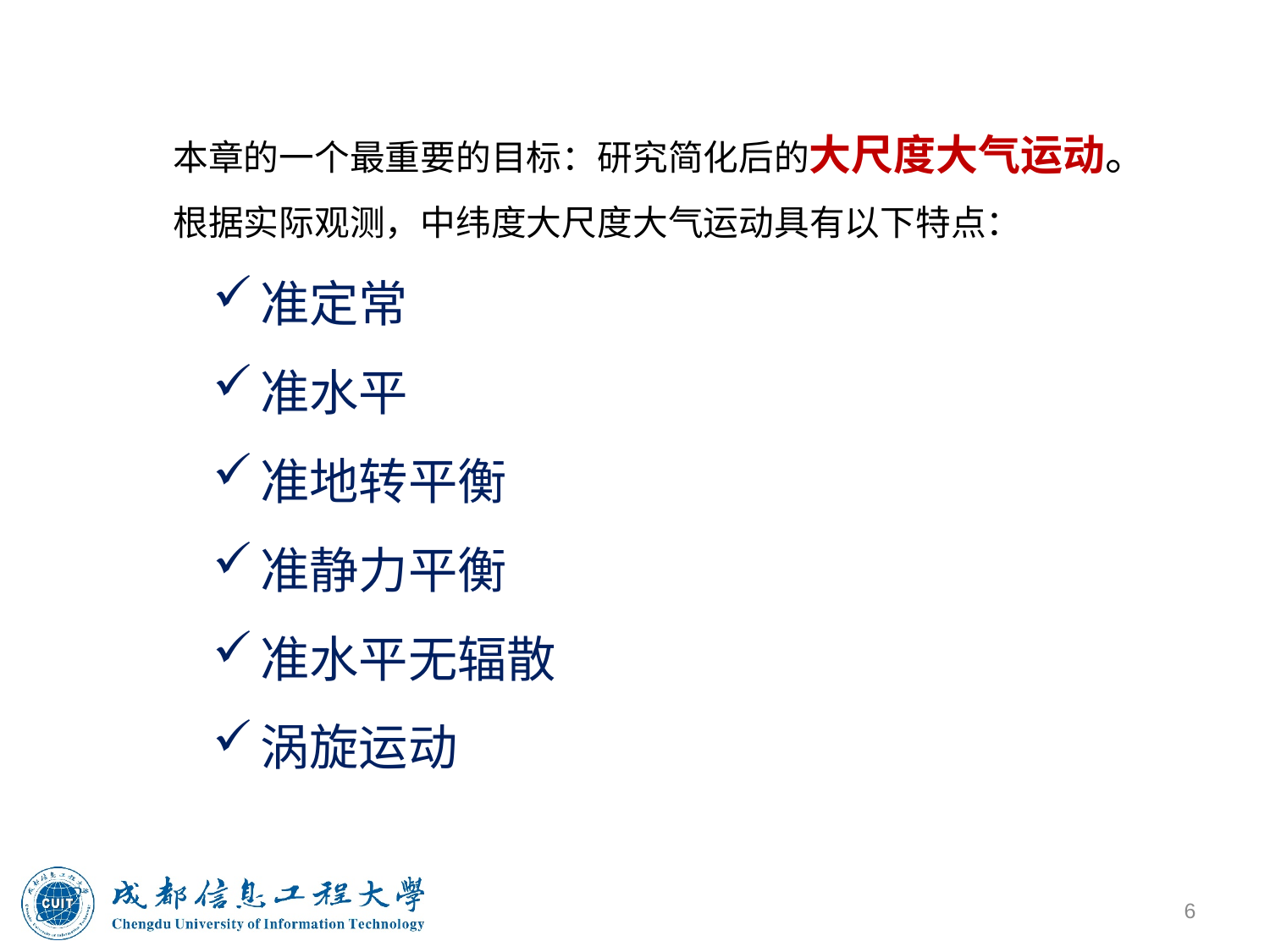

本章的一个最重要的目标：研究简化后的大尺度大气运动。
根据实际观测，中纬度大尺度大气运动具有以下特点：
准定常
准水平
准地转平衡
准静力平衡
准水平无辐散
涡旋运动
6